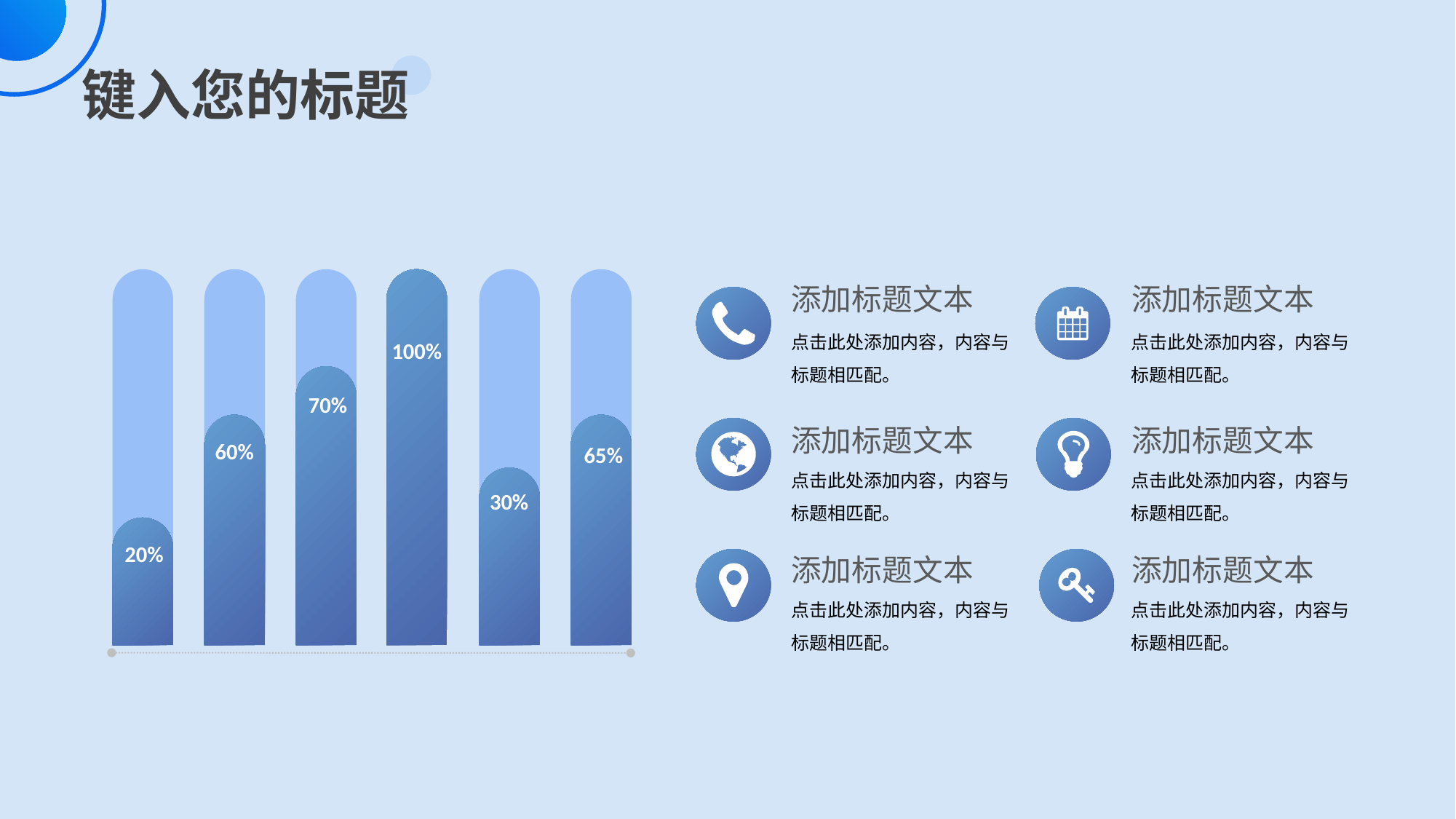

添加标题文本
添加标题文本

点击此处添加内容，内容与标题相匹配。
点击此处添加内容，内容与标题相匹配。
100%

70%
添加标题文本
添加标题文本

60%
65%
点击此处添加内容，内容与标题相匹配。
点击此处添加内容，内容与标题相匹配。

30%

添加标题文本
添加标题文本
20%

点击此处添加内容，内容与标题相匹配。
点击此处添加内容，内容与标题相匹配。